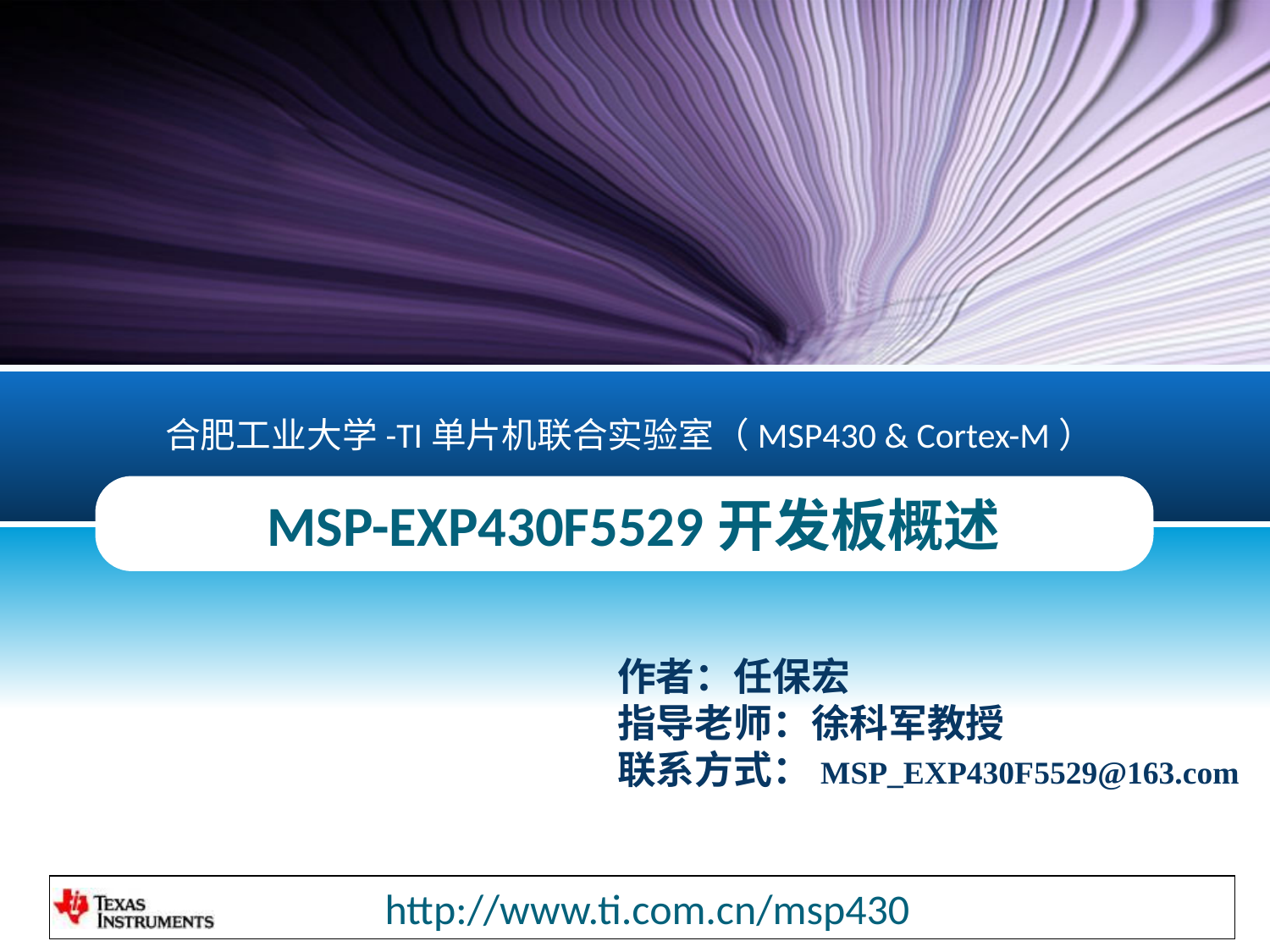

合肥工业大学-TI单片机联合实验室（MSP430 & Cortex-M）
# MSP-EXP430F5529开发板概述
作者：任保宏
指导老师：徐科军教授
联系方式：MSP_EXP430F5529@163.com

 http://www.ti.com.cn/msp430